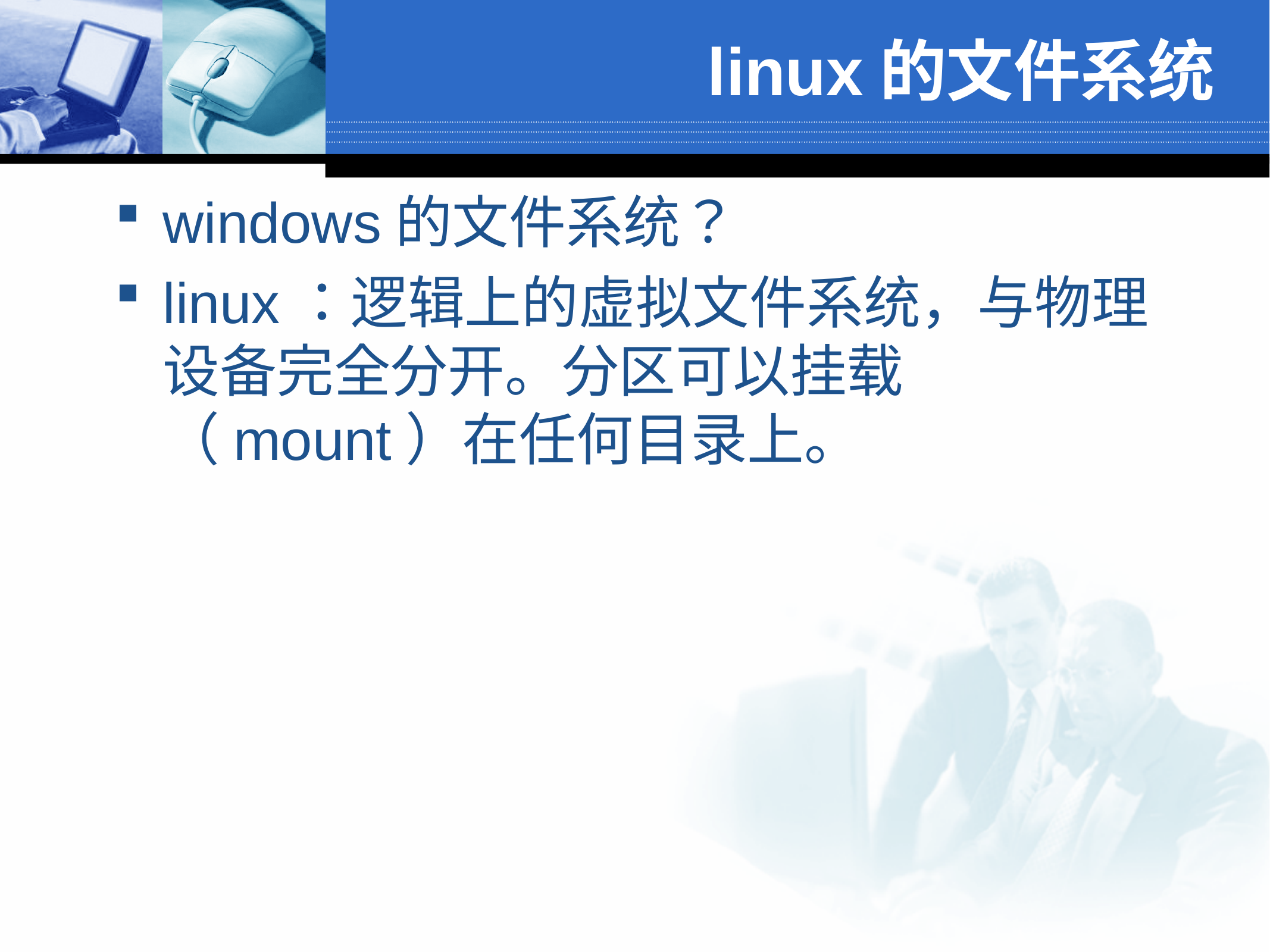

# linux的文件系统
windows的文件系统？
linux：逻辑上的虚拟文件系统，与物理设备完全分开。分区可以挂载（mount）在任何目录上。